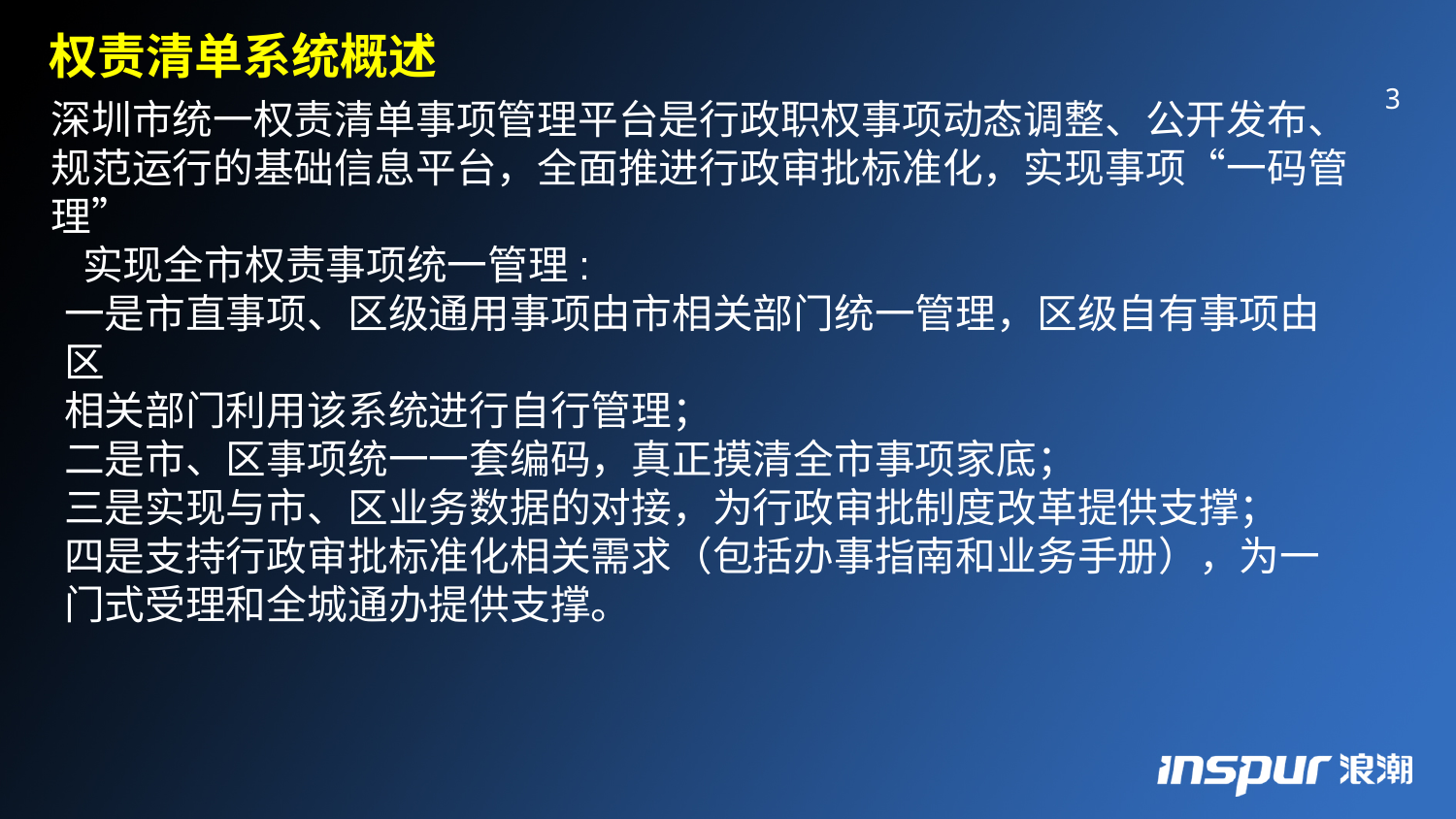

权责清单系统概述
深圳市统一权责清单事项管理平台是行政职权事项动态调整、公开发布、规范运行的基础信息平台，全面推进行政审批标准化，实现事项“一码管理”
 实现全市权责事项统一管理:
一是市直事项、区级通用事项由市相关部门统一管理，区级自有事项由区
相关部门利用该系统进行自行管理；
二是市、区事项统一一套编码，真正摸清全市事项家底；
三是实现与市、区业务数据的对接，为行政审批制度改革提供支撑；
四是支持行政审批标准化相关需求（包括办事指南和业务手册），为一门式受理和全城通办提供支撑。